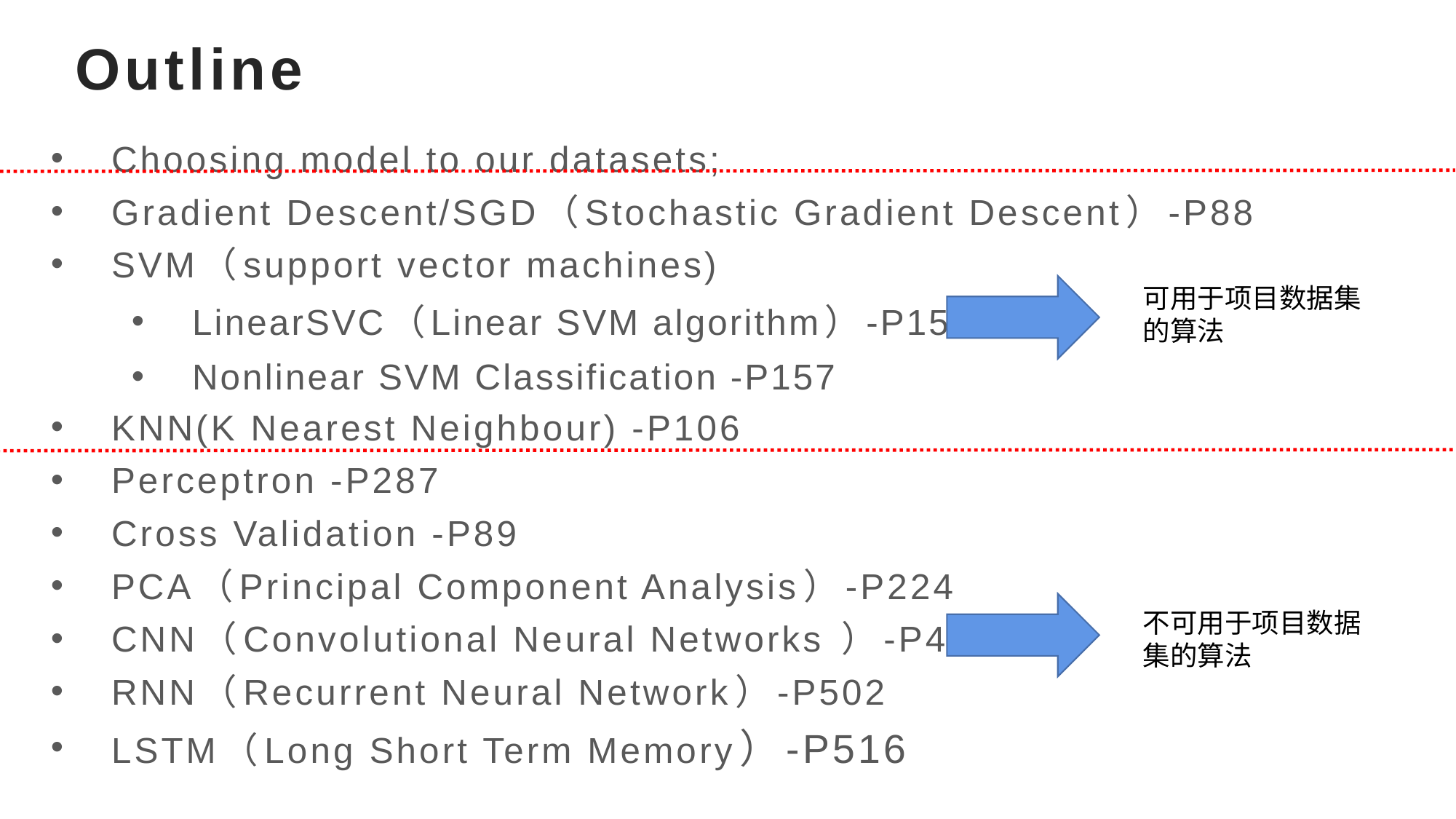

# Outline
Choosing model to our datasets;
Gradient Descent/SGD（Stochastic Gradient Descent）-P88
SVM（support vector machines)
LinearSVC（Linear SVM algorithm）-P153
Nonlinear SVM Classification -P157
KNN(K Nearest Neighbour) -P106
Perceptron -P287
Cross Validation -P89
PCA（Principal Component Analysis）-P224
CNN（Convolutional Neural Networks ）-P460
RNN（Recurrent Neural Network）-P502
LSTM（Long Short Term Memory）-P516

可用于项目数据集的算法

不可用于项目数据集的算法